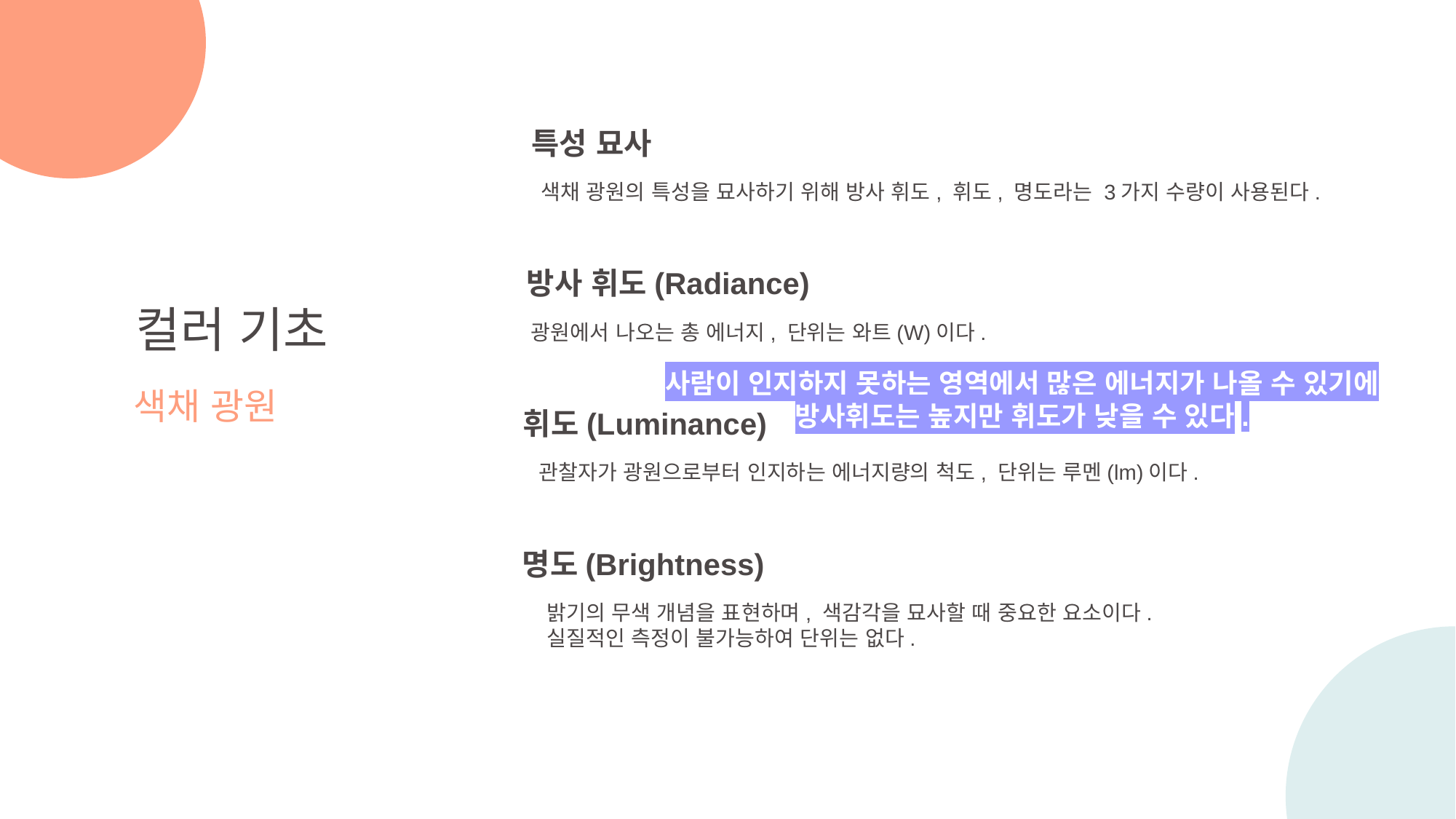

특성 묘사
색채 광원의 특성을 묘사하기 위해 방사 휘도, 휘도, 명도라는 3가지 수량이 사용된다.
방사 휘도(Radiance)
광원에서 나오는 총 에너지, 단위는 와트(W)이다.
컬러 기초
색채 광원
사람이 인지하지 못하는 영역에서 많은 에너지가 나올 수 있기에
방사휘도는 높지만 휘도가 낮을 수 있다.
휘도(Luminance)
관찰자가 광원으로부터 인지하는 에너지량의 척도, 단위는 루멘(lm)이다.
명도(Brightness)
밝기의 무색 개념을 표현하며, 색감각을 묘사할 때 중요한 요소이다.
실질적인 측정이 불가능하여 단위는 없다.